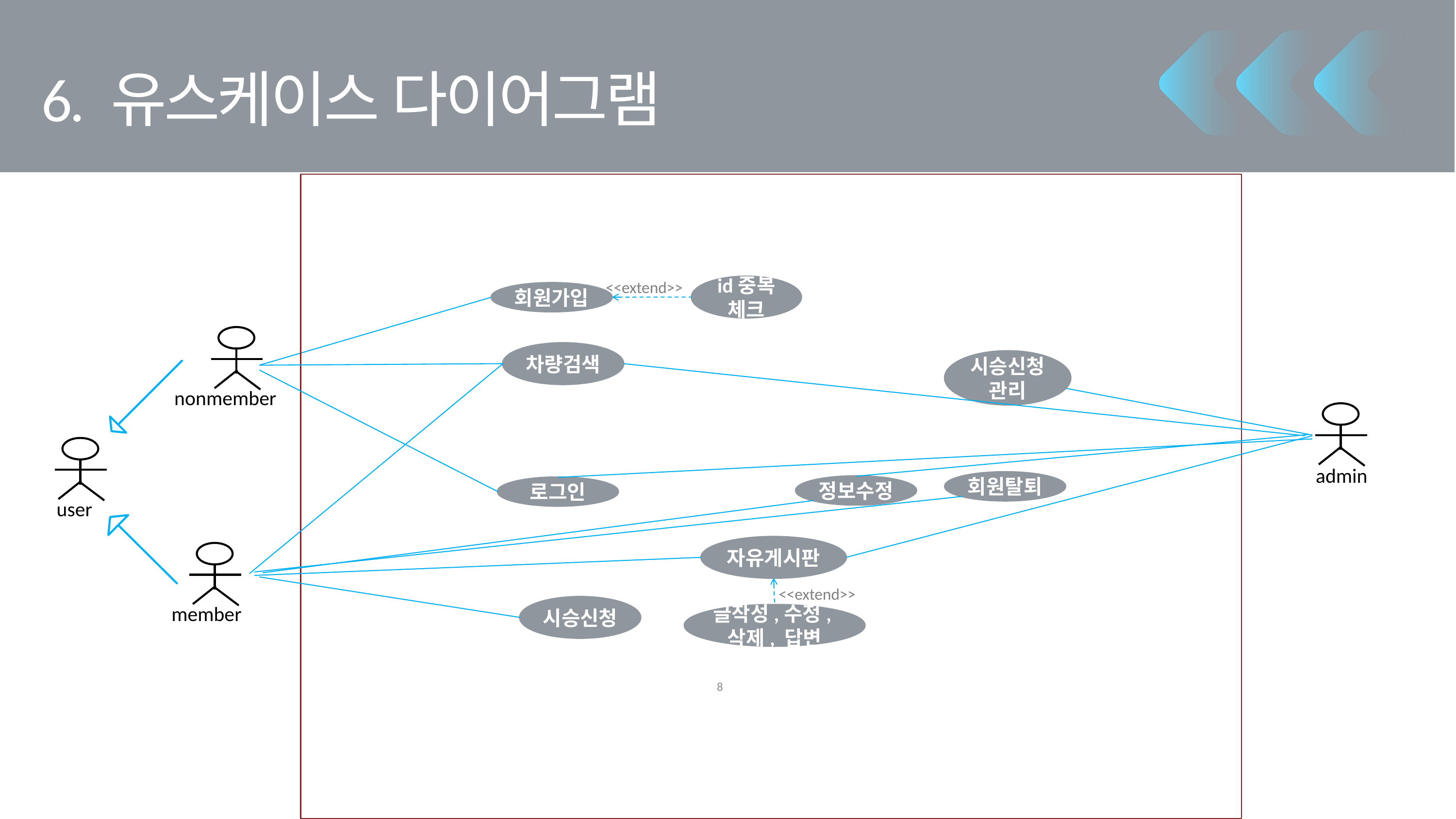

6. 유스케이스 다이어그램

id중복
체크
<<extend>>
회원가입

nonmember
차량검색

시승신청
관리

admin

user
회원탈퇴
정보수정
로그인

자유게시판

member
<<extend>>
시승신청
글작성,수정,삭제, 답변
8